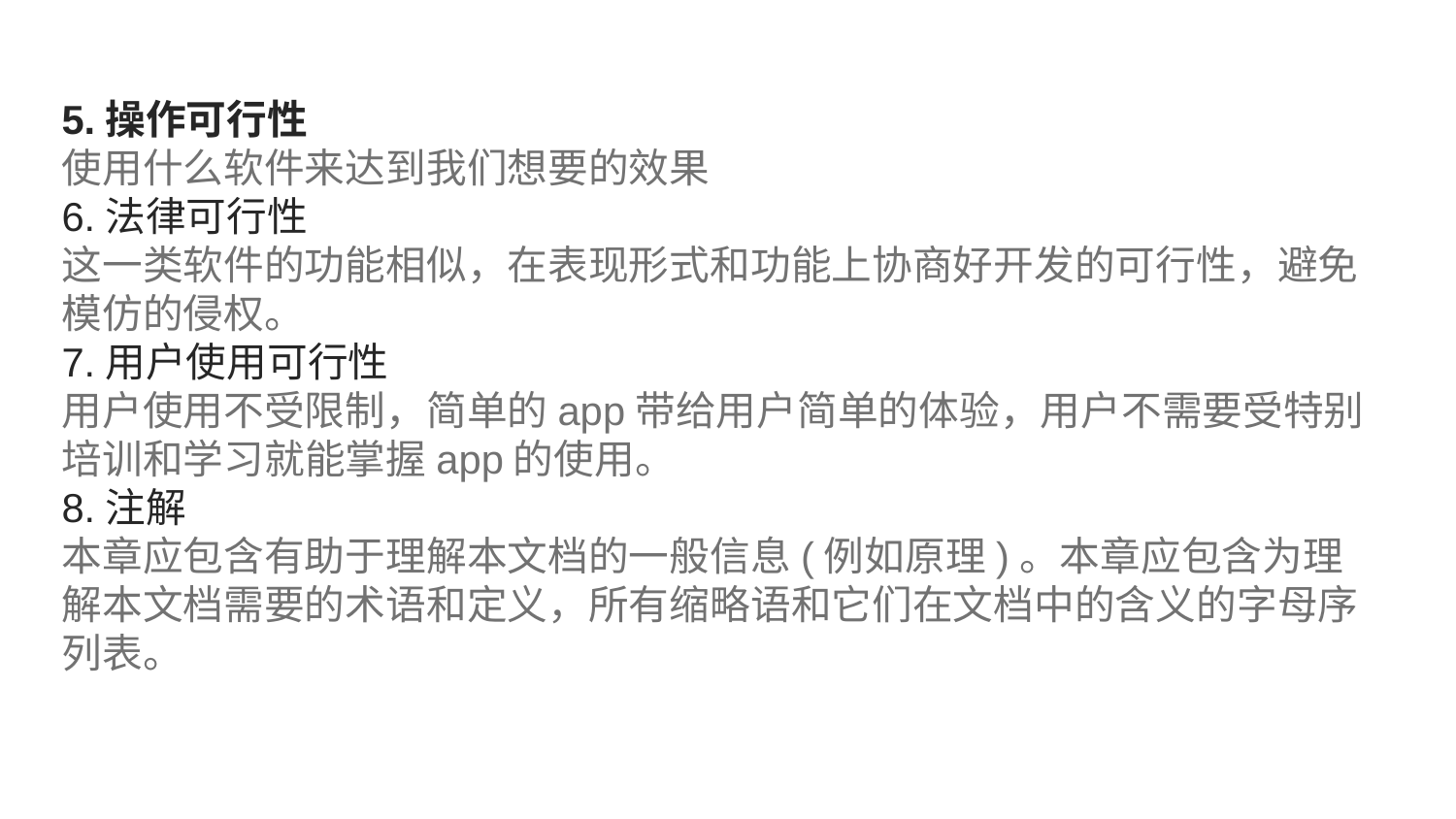

5.操作可行性
使用什么软件来达到我们想要的效果
6.法律可行性
这一类软件的功能相似，在表现形式和功能上协商好开发的可行性，避免模仿的侵权。
7.用户使用可行性
用户使用不受限制，简单的app带给用户简单的体验，用户不需要受特别培训和学习就能掌握app的使用。
8.注解
本章应包含有助于理解本文档的一般信息(例如原理)。本章应包含为理解本文档需要的术语和定义，所有缩略语和它们在文档中的含义的字母序列表。